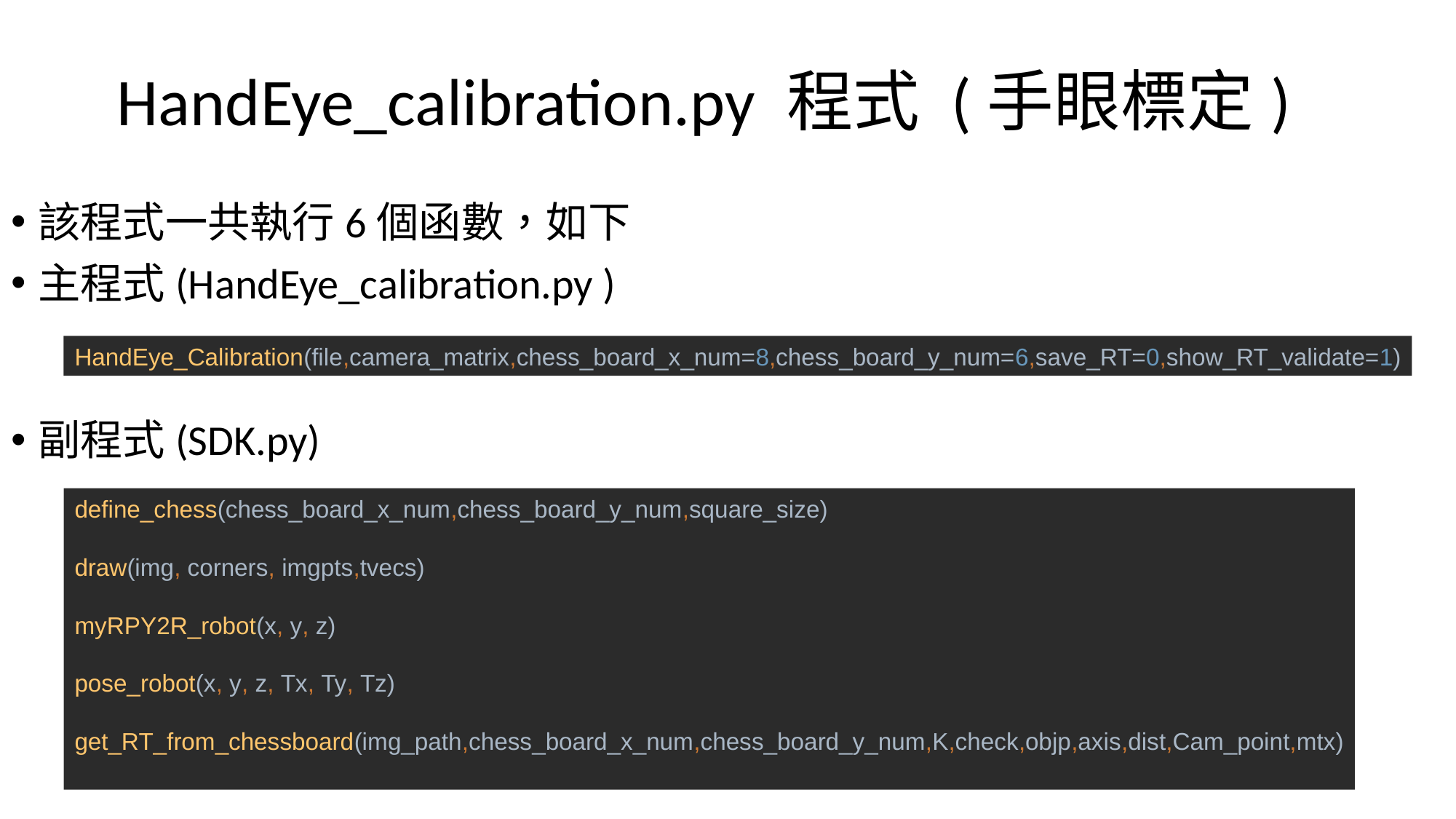

# HandEye_calibration.py 程式 (手眼標定)
該程式一共執行6個函數，如下
主程式(HandEye_calibration.py )

副程式(SDK.py)

HandEye_Calibration(file,camera_matrix,chess_board_x_num=8,chess_board_y_num=6,save_RT=0,show_RT_validate=1)
define_chess(chess_board_x_num,chess_board_y_num,square_size)

draw(img, corners, imgpts,tvecs)

myRPY2R_robot(x, y, z)

pose_robot(x, y, z, Tx, Ty, Tz)

get_RT_from_chessboard(img_path,chess_board_x_num,chess_board_y_num,K,check,objp,axis,dist,Cam_point,mtx)